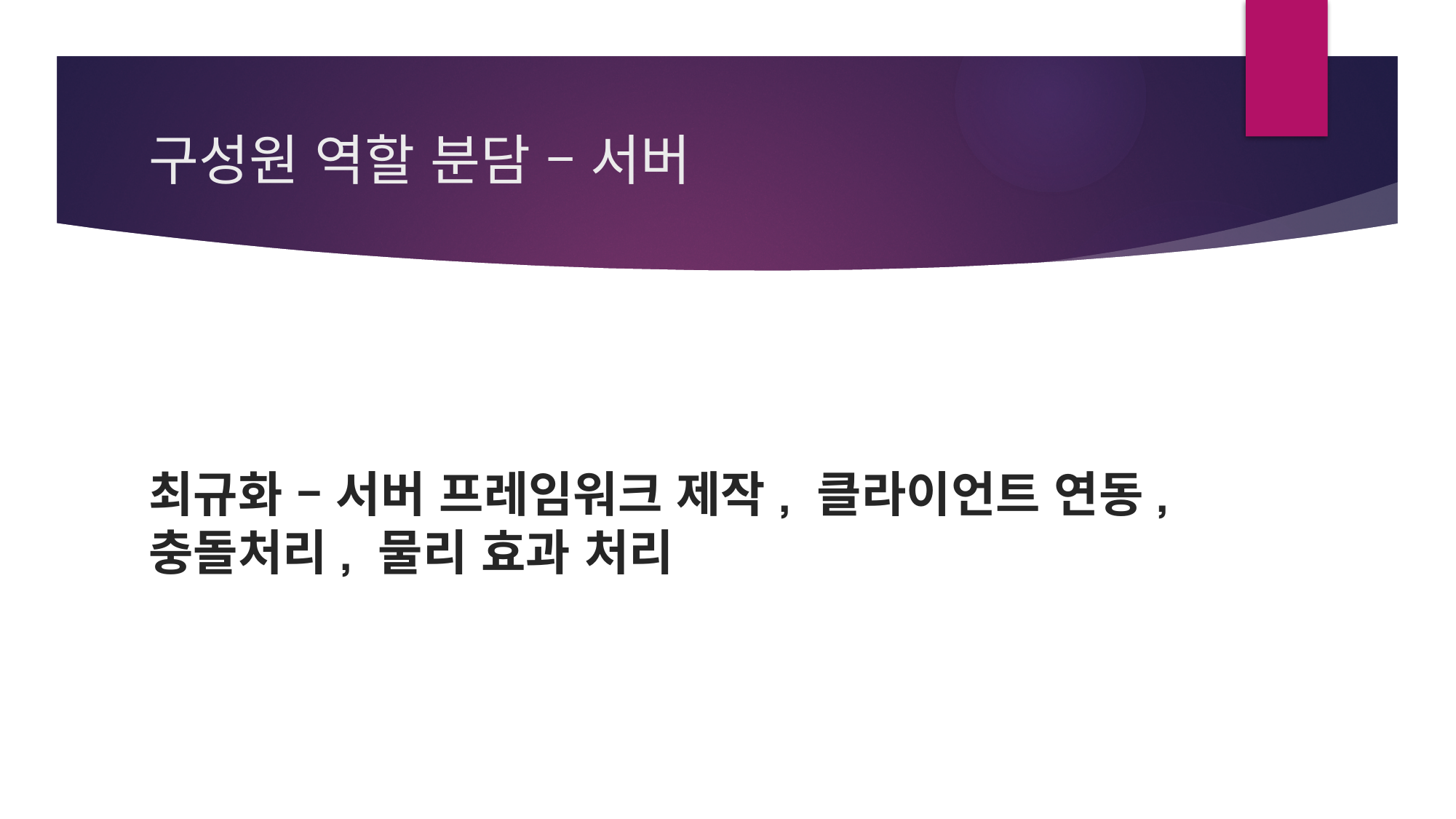

# 구성원 역할 분담 – 서버

최규화 – 서버 프레임워크 제작, 클라이언트 연동, 충돌처리, 물리 효과 처리